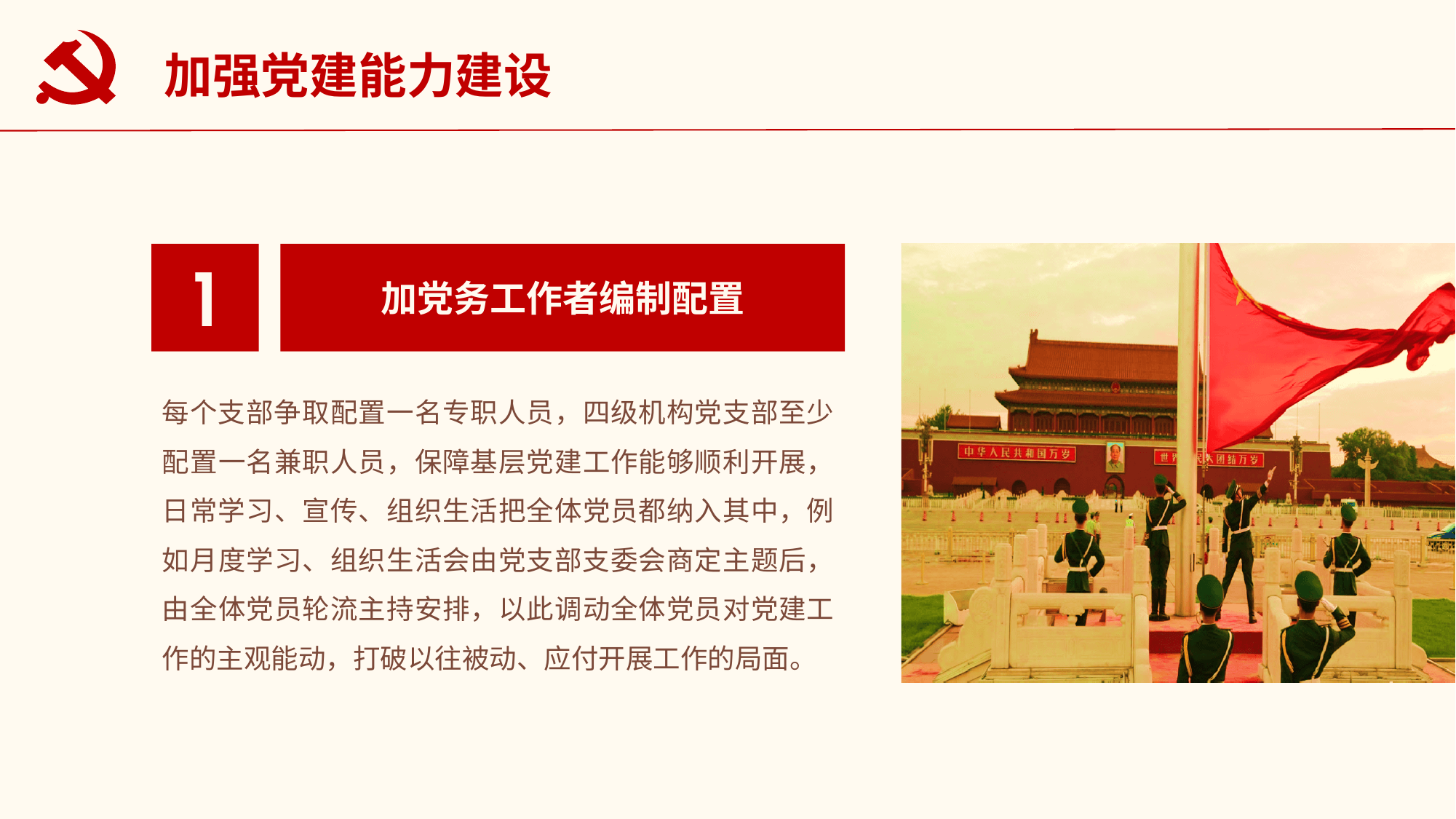

加强党建能力建设

1
加党务工作者编制配置
每个支部争取配置一名专职人员，四级机构党支部至少配置一名兼职人员，保障基层党建工作能够顺利开展，日常学习、宣传、组织生活把全体党员都纳入其中，例如月度学习、组织生活会由党支部支委会商定主题后，由全体党员轮流主持安排，以此调动全体党员对党建工作的主观能动，打破以往被动、应付开展工作的局面。